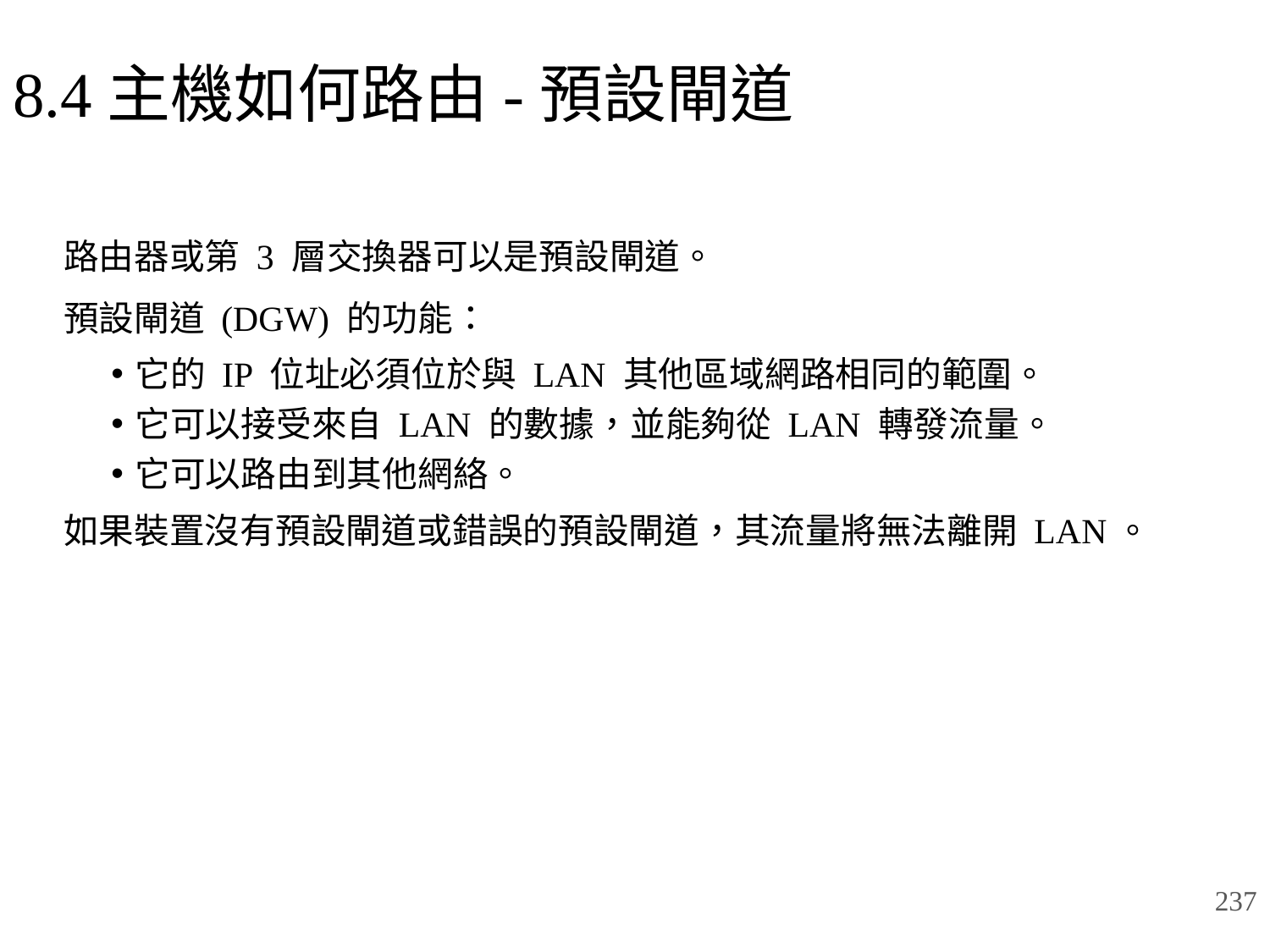

# 8.4主機如何路由-預設閘道
路由器或第 3 層交換器可以是預設閘道。
預設閘道 (DGW) 的功能：
它的 IP 位址必須位於與 LAN 其他區域網路相同的範圍。
它可以接受來自 LAN 的數據，並能夠從 LAN 轉發流量。
它可以路由到其他網絡。
如果裝置沒有預設閘道或錯誤的預設閘道，其流量將無法離開 LAN。

237